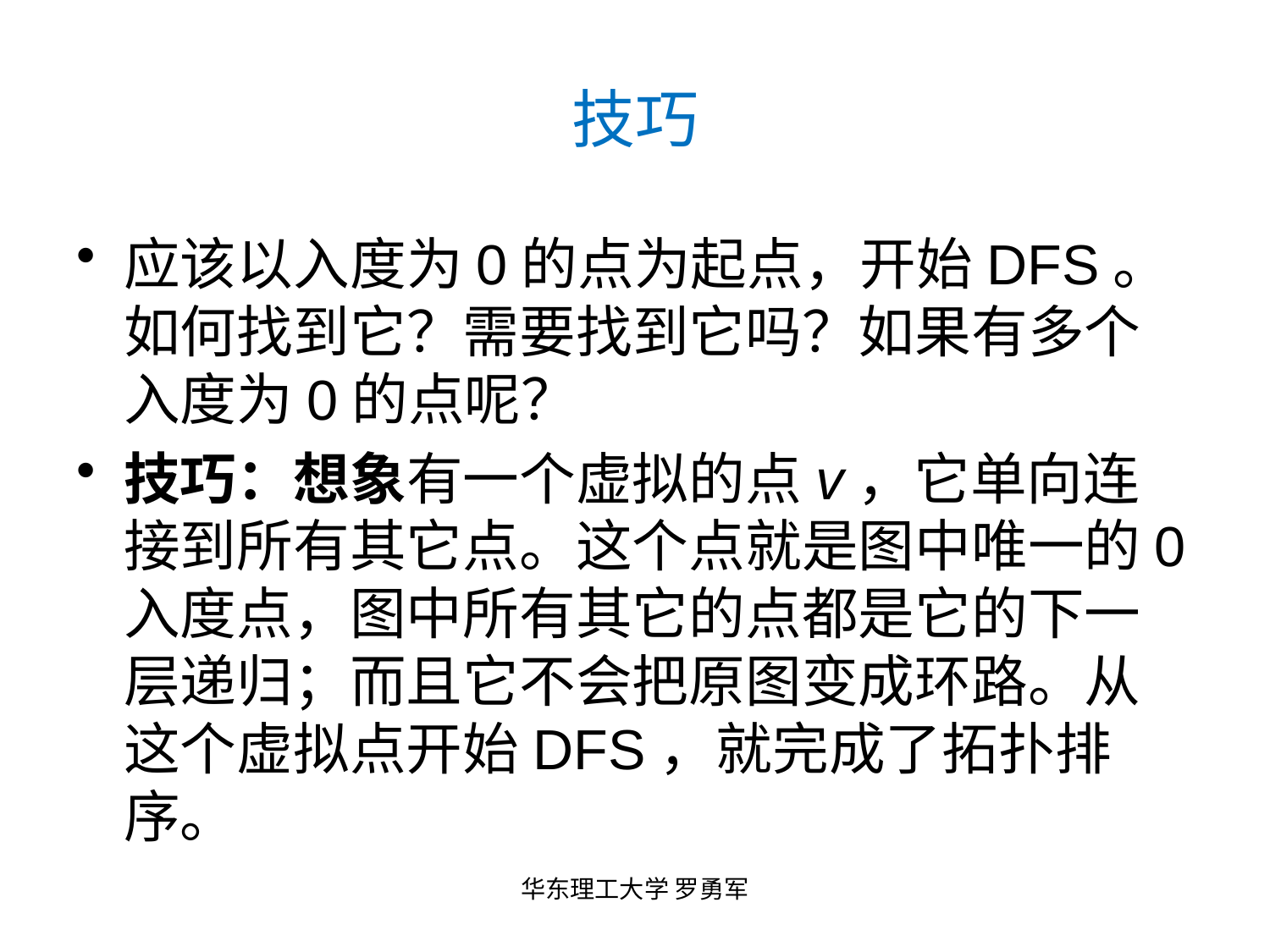

# 技巧
应该以入度为0的点为起点，开始DFS。如何找到它？需要找到它吗？如果有多个入度为0的点呢？
技巧：想象有一个虚拟的点v，它单向连接到所有其它点。这个点就是图中唯一的0入度点，图中所有其它的点都是它的下一层递归；而且它不会把原图变成环路。从这个虚拟点开始DFS，就完成了拓扑排序。

华东理工大学 罗勇军